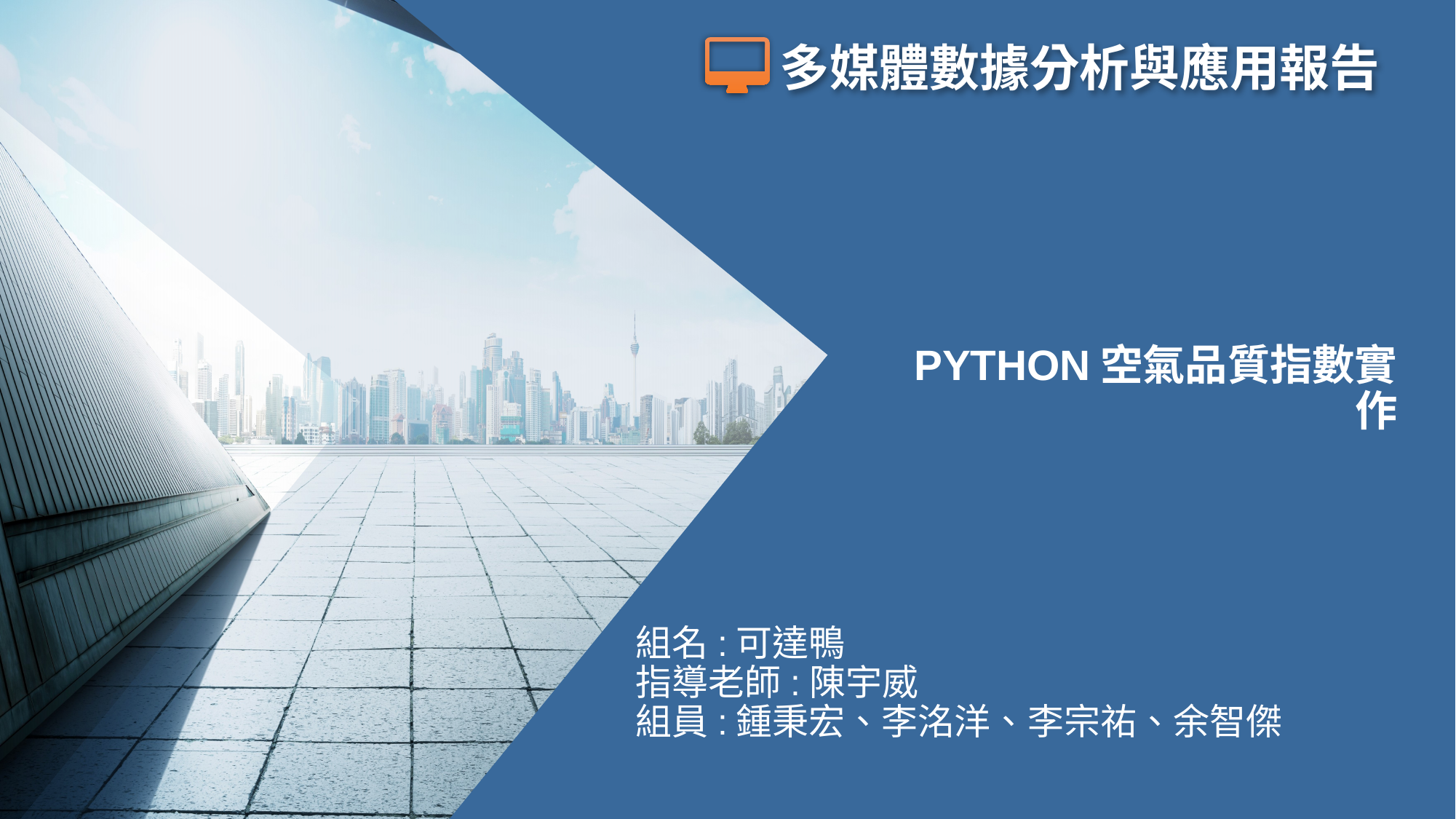

Python空氣品質指數實作
組名:可達鴨
指導老師:陳宇威
組員:鍾秉宏、李洺洋、李宗祐、余智傑